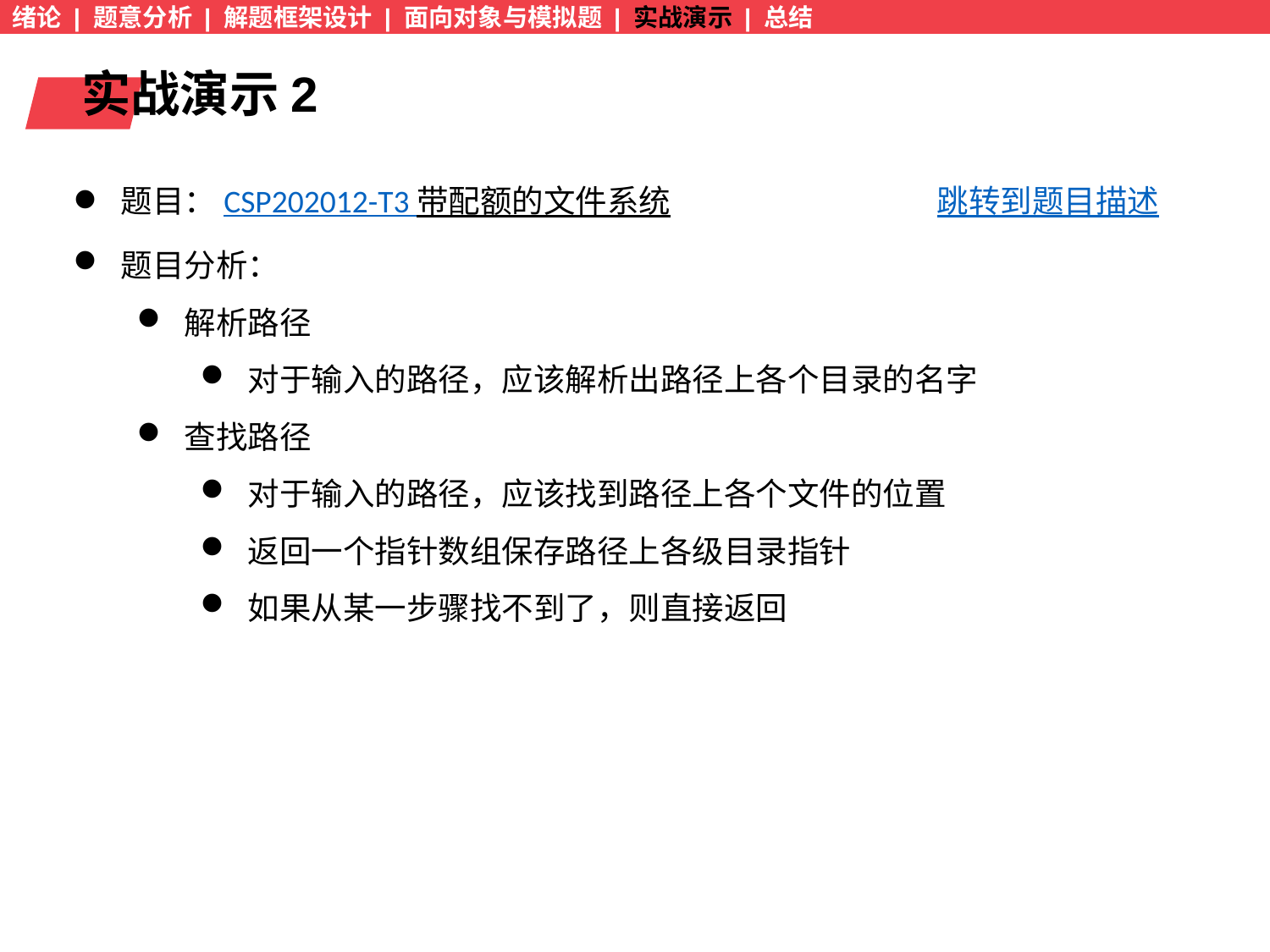

绪论 | 题意分析 | 解题框架设计 | 面向对象与模拟题 | 实战演示 | 总结
实战演示2

题目：CSP202012-T3 带配额的文件系统                                     跳转到题目描述
题目分析：
解析路径
对于输入的路径，应该解析出路径上各个目录的名字
查找路径
对于输入的路径，应该找到路径上各个文件的位置
返回一个指针数组保存路径上各级目录指针
如果从某一步骤找不到了，则直接返回

20